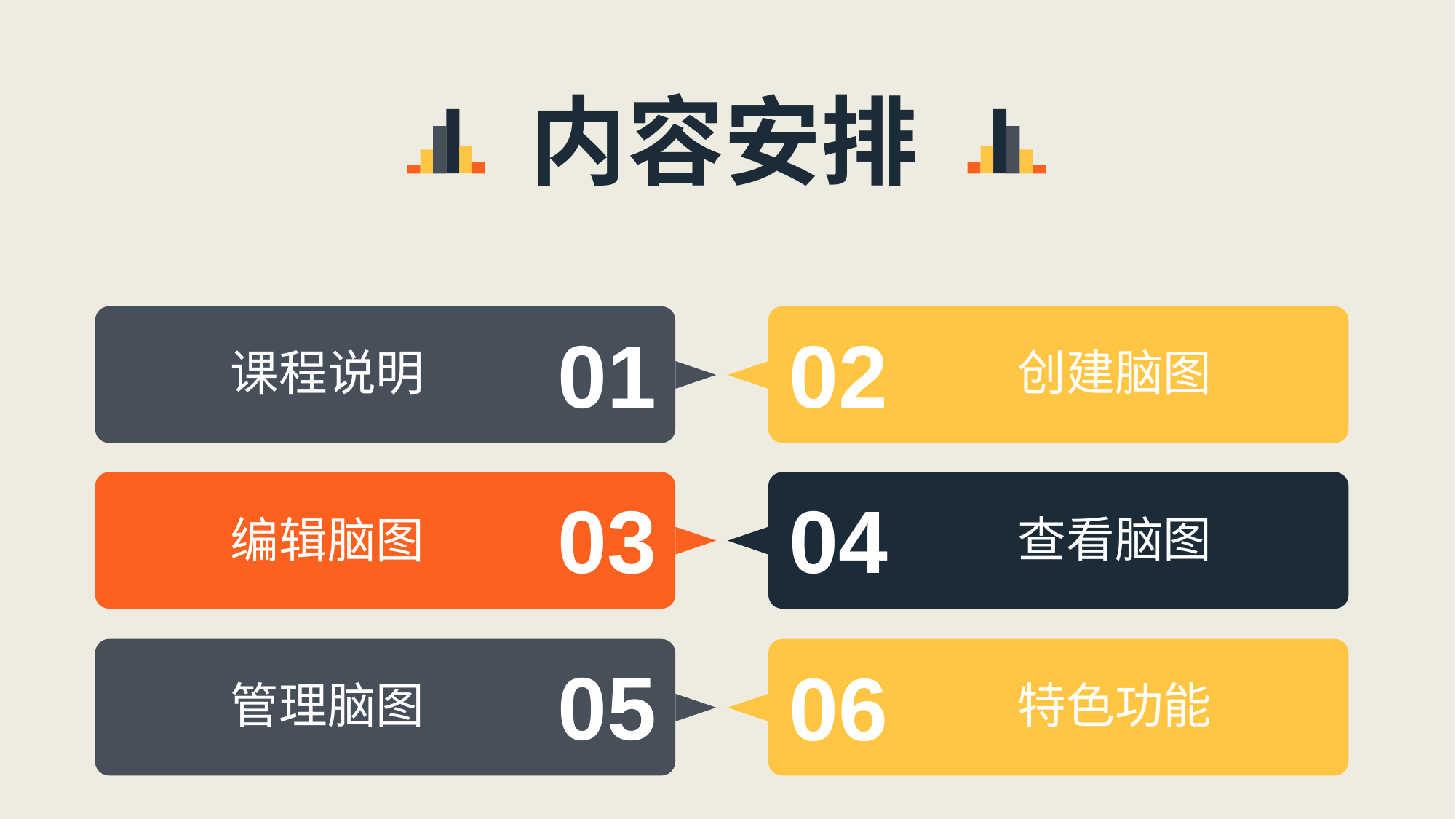

内容安排

01
02
课程说明
创建脑图

03
04
查看脑图
编辑脑图

05
06
管理脑图
特色功能